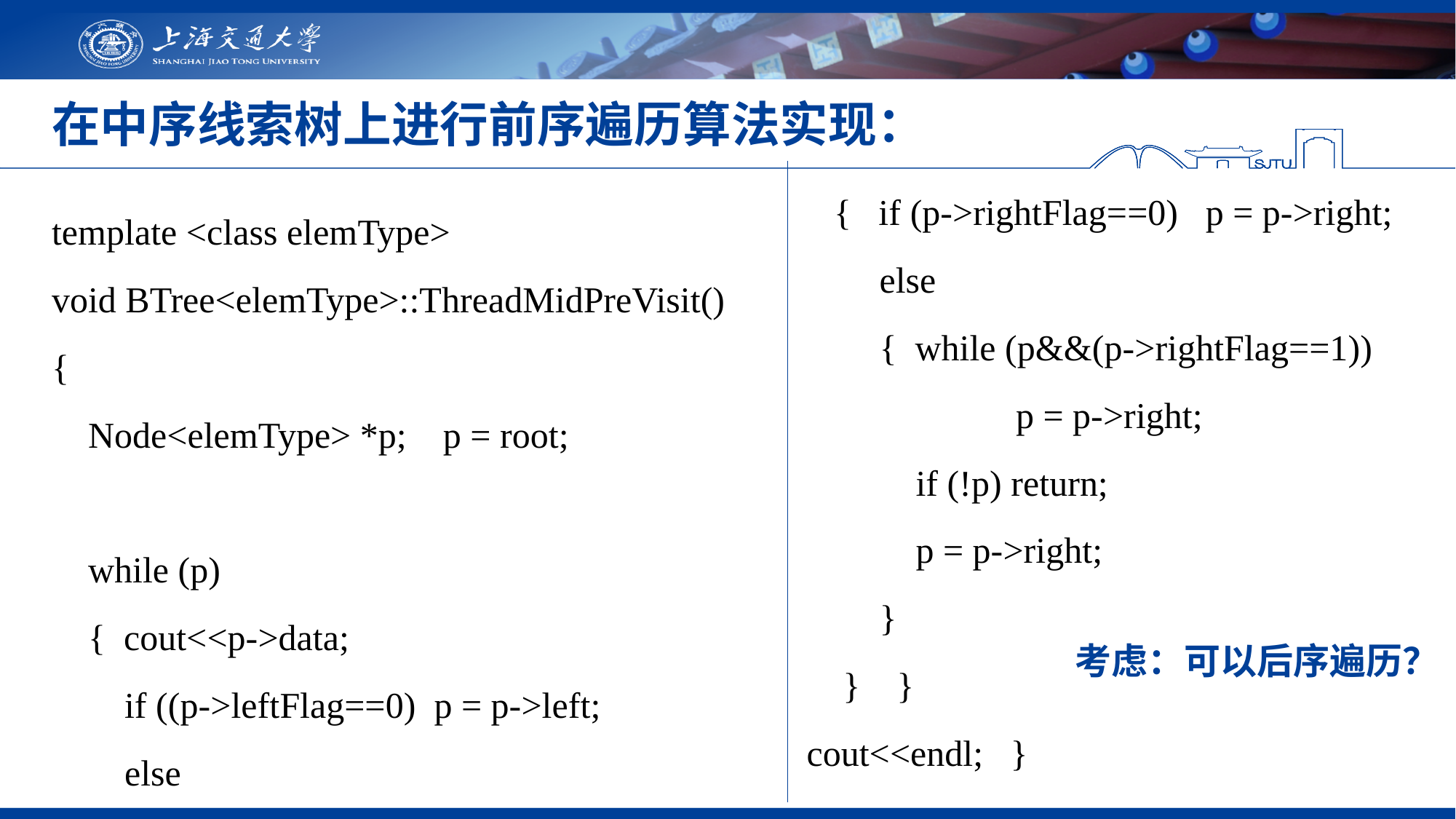

# 在中序线索树上进行前序遍历算法实现：
       {   if (p->rightFlag==0)   p = p->right;
            else
            {  while (p&&(p->rightFlag==1))
                           p = p->right;
                if (!p) return;
                p = p->right;
            }
        }    }
    cout<<endl;   }
template <class elemType>
void BTree<elemType>::ThreadMidPreVisit()
{
    Node<elemType> *p;    p = root;

    while (p)
    {  cout<<p->data;
        if ((p->leftFlag==0)  p = p->left;
        else

考虑：可以后序遍历？